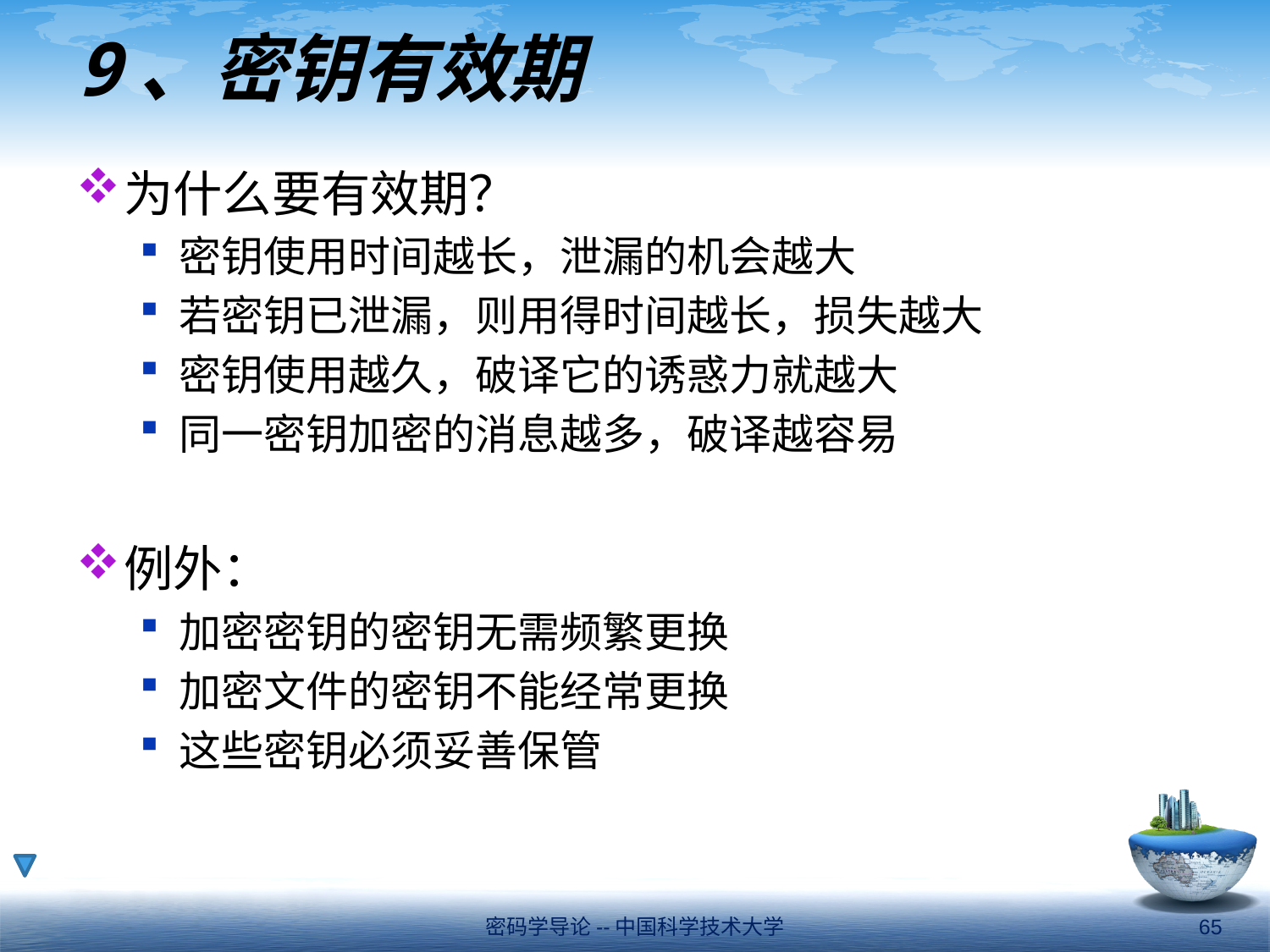

# 9、密钥有效期
为什么要有效期？
密钥使用时间越长，泄漏的机会越大
若密钥已泄漏，则用得时间越长，损失越大
密钥使用越久，破译它的诱惑力就越大
同一密钥加密的消息越多，破译越容易

例外：
加密密钥的密钥无需频繁更换
加密文件的密钥不能经常更换
这些密钥必须妥善保管

密码学导论--中国科学技术大学
65